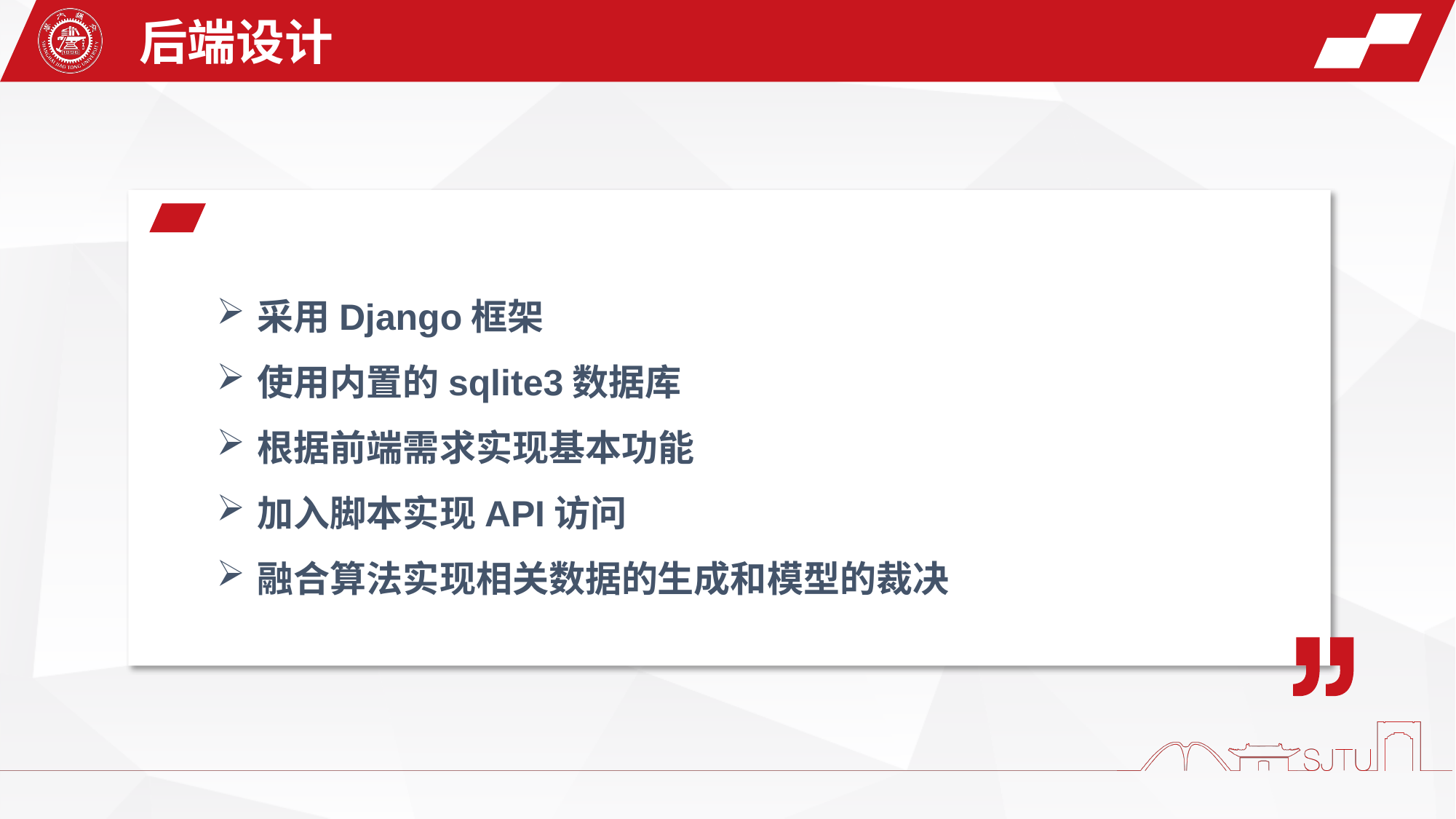

后端设计

采用Django框架
使用内置的sqlite3数据库
根据前端需求实现基本功能
加入脚本实现API访问
融合算法实现相关数据的生成和模型的裁决